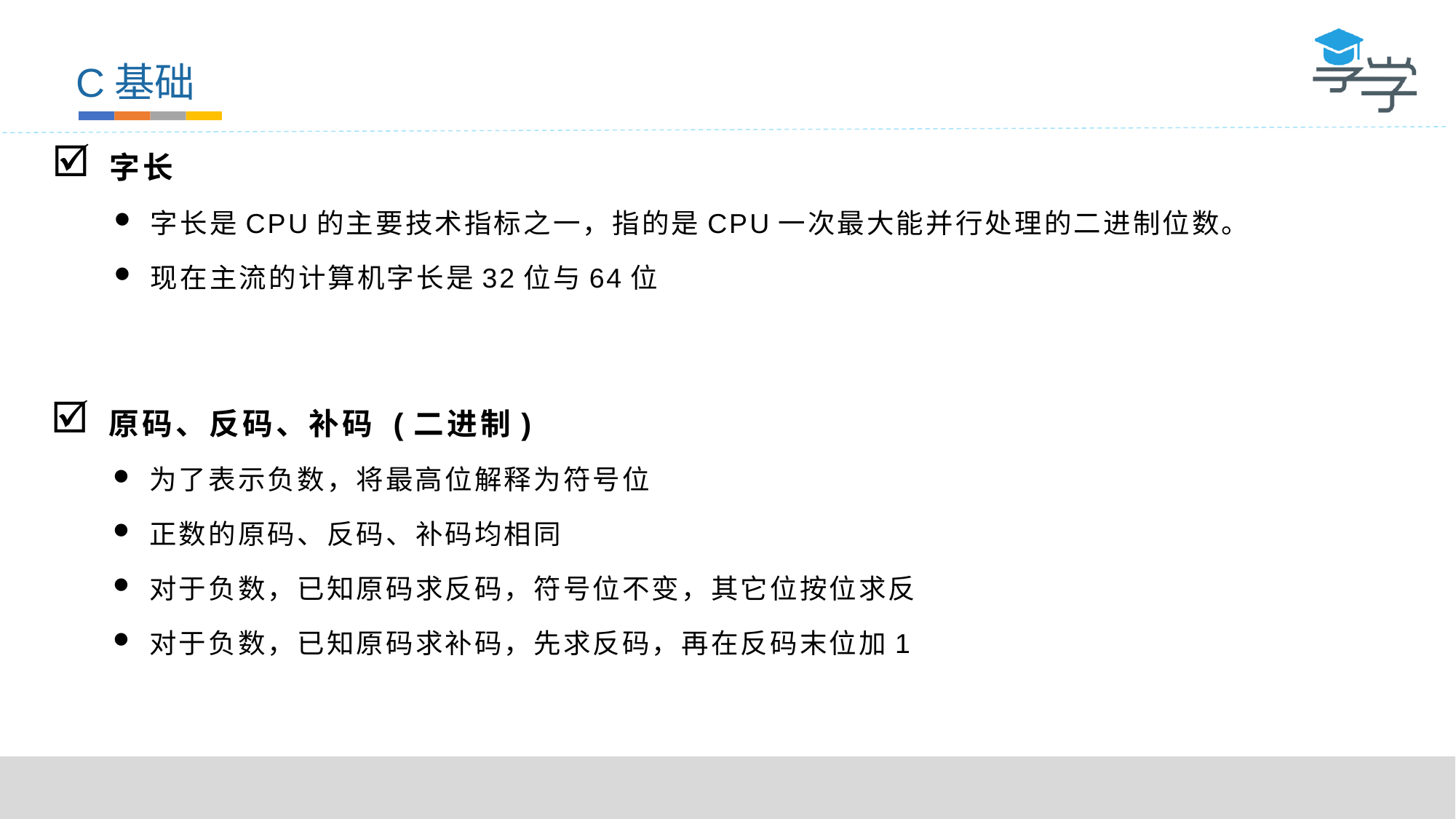

C基础

字长
字长是CPU的主要技术指标之一，指的是CPU一次最大能并行处理的二进制位数。
现在主流的计算机字长是32位与64位
原码、反码、补码 (二进制)
为了表示负数，将最高位解释为符号位
正数的原码、反码、补码均相同
对于负数，已知原码求反码，符号位不变，其它位按位求反
对于负数，已知原码求补码，先求反码，再在反码末位加1